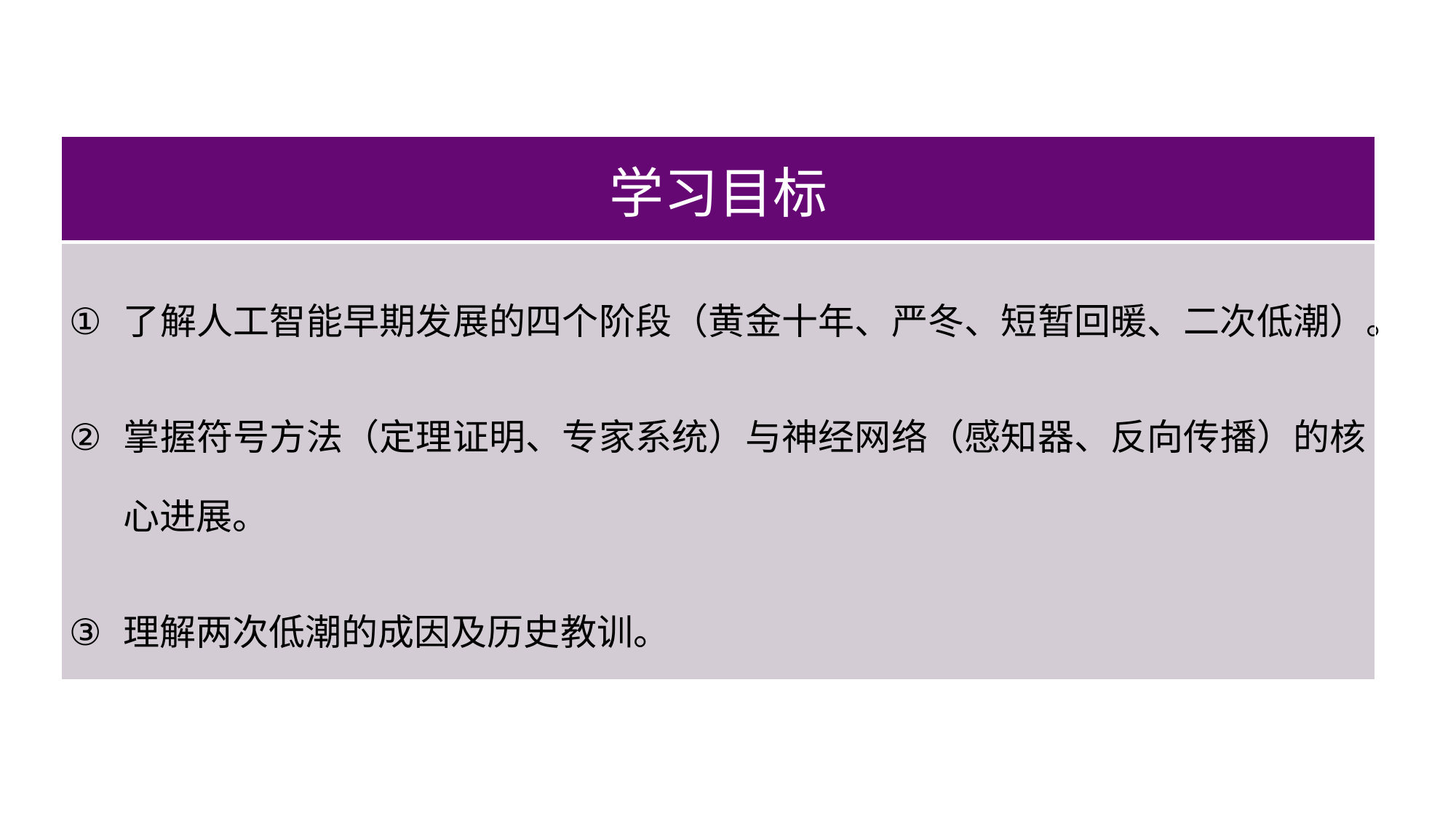

| 学习目标 |
| --- |
| 了解人工智能早期发展的四个阶段（黄金十年、严冬、短暂回暖、二次低潮）。 掌握符号方法（定理证明、专家系统）与神经网络（感知器、反向传播）的核心进展。 理解两次低潮的成因及历史教训。 |